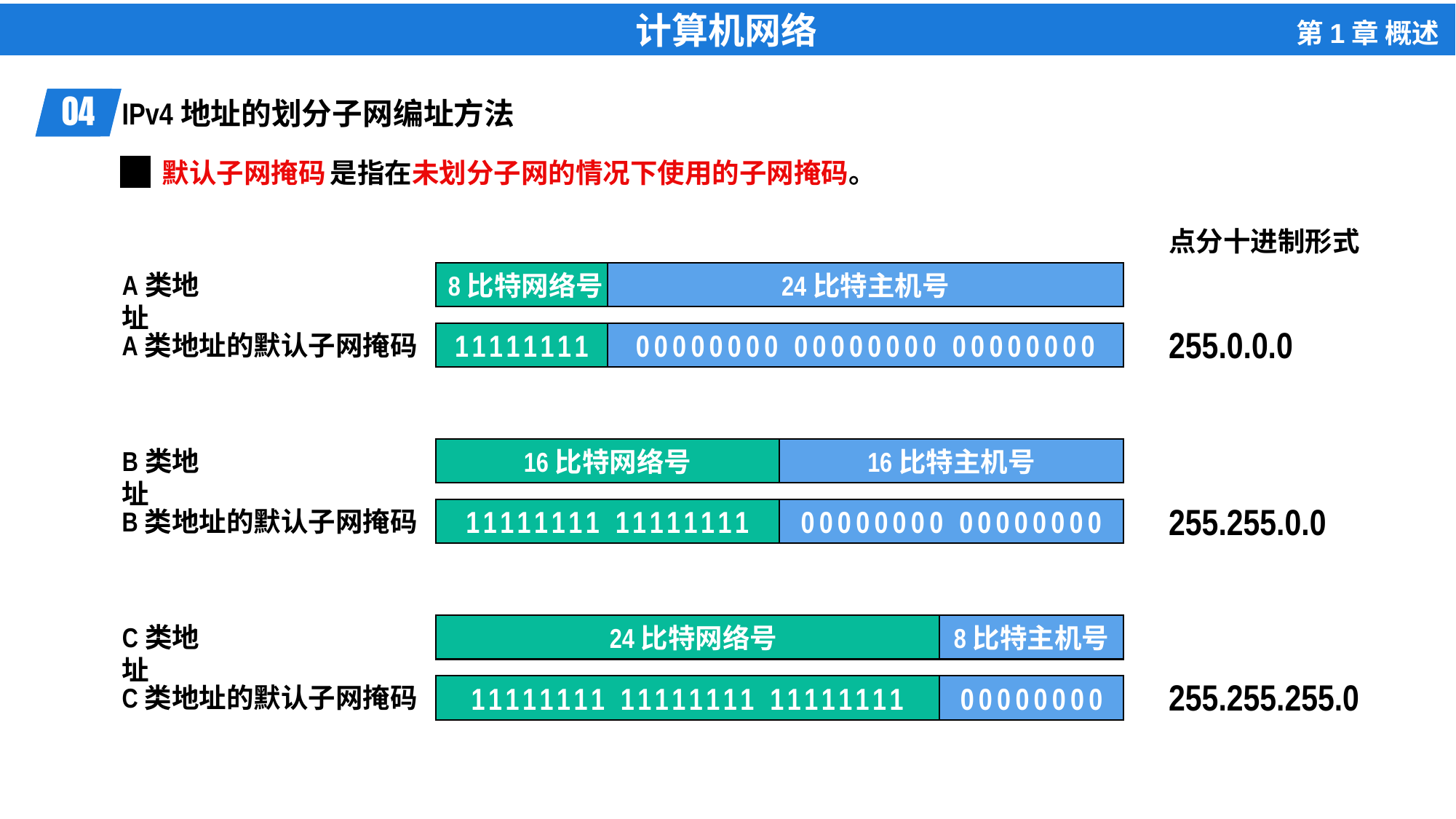

01
IPv4地址的划分子网编址方法
04
默认子网掩码
是指在未划分子网的情况下使用的子网掩码。

点分十进制形式
A类地址
24比特主机号
8比特网络号
255.0.0.0
A类地址的默认子网掩码
00000000 00000000 00000000
11111111
16比特网络号
16比特主机号
B类地址
255.255.0.0
B类地址的默认子网掩码
00000000 00000000
11111111 11111111
24比特网络号
8比特主机号
C类地址
255.255.255.0
C类地址的默认子网掩码
00000000
11111111 11111111 11111111